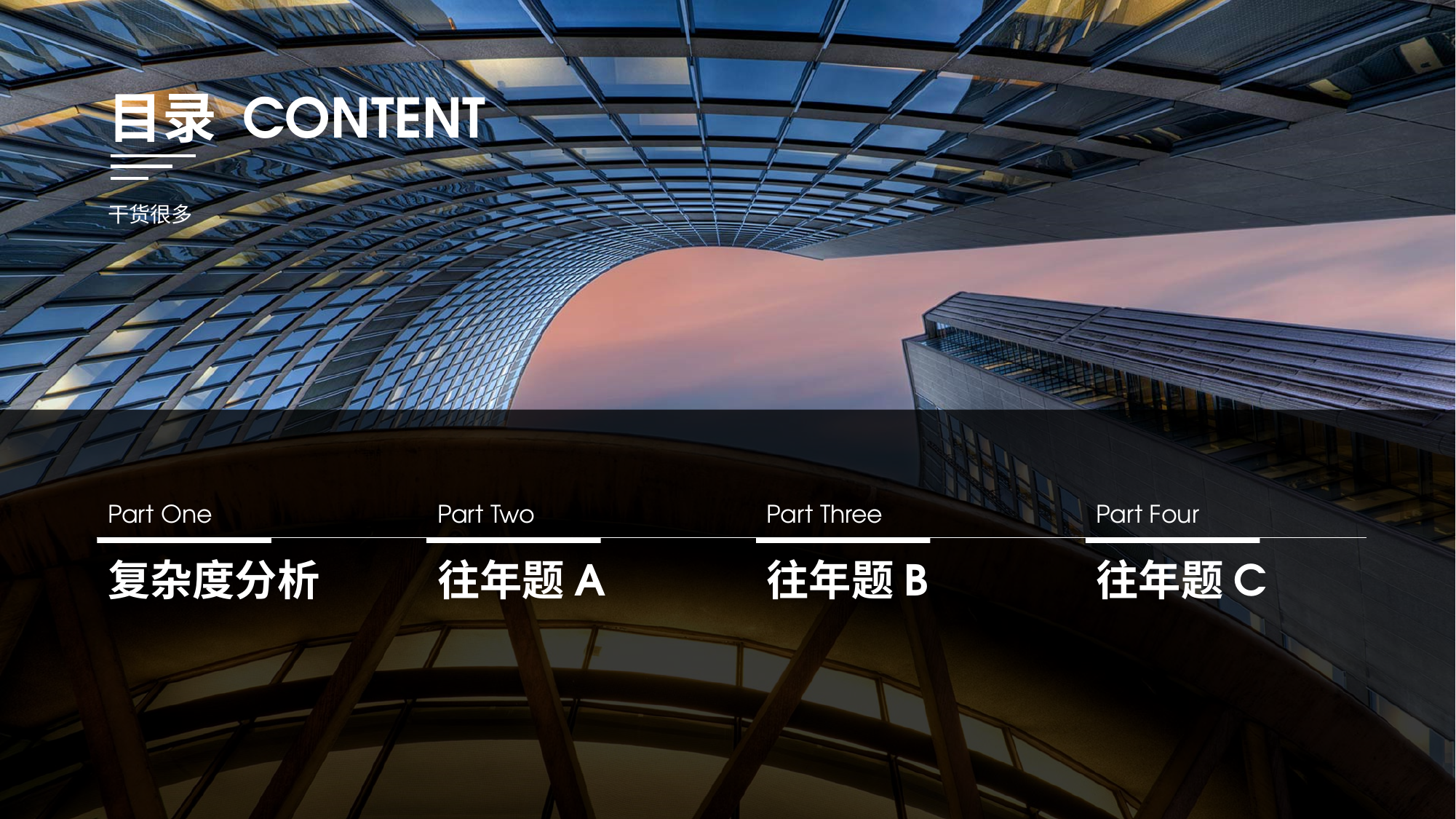

目录 CONTENT
干货很多
Part One
Part Two
Part Three
Part Four
复杂度分析
往年题A
往年题B
往年题C